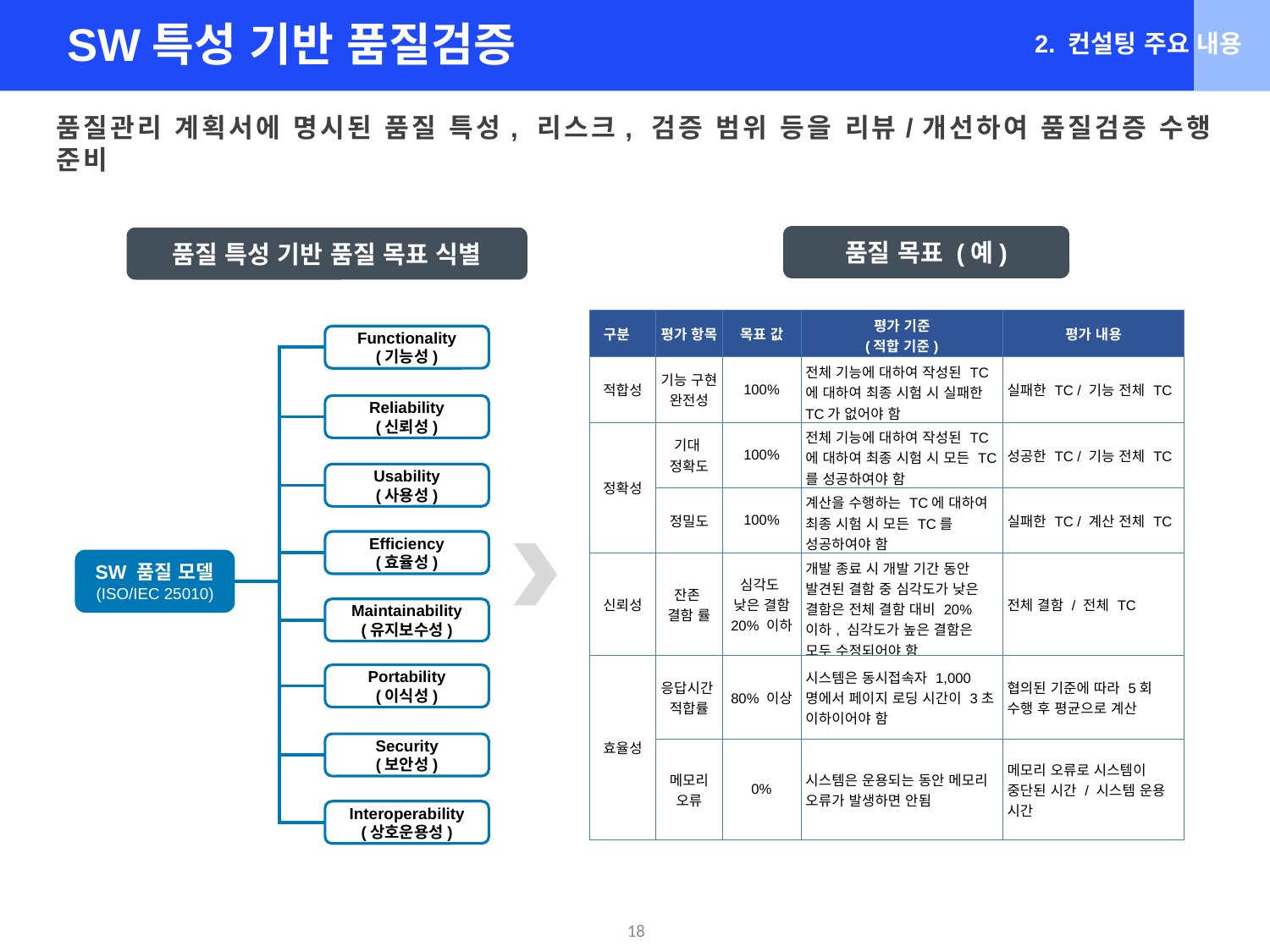

SW특성 기반 품질검증
2. 컨설팅 주요 내용
품질관리 계획서에 명시된 품질 특성, 리스크, 검증 범위 등을 리뷰/개선하여 품질검증 수행 준비
품질 목표 (예)
품질 특성 기반 품질 목표 식별
| 구분 | 평가 항목 | 목표 값 | 평가 기준 (적합 기준) | 평가 내용 |
| --- | --- | --- | --- | --- |
| 적합성 | 기능 구현 완전성 | 100% | 전체 기능에 대하여 작성된 TC에 대하여 최종 시험 시 실패한 TC가 없어야 함 | 실패한 TC / 기능 전체 TC |
| 정확성 | 기대 정확도 | 100% | 전체 기능에 대하여 작성된 TC에 대하여 최종 시험 시 모든 TC를 성공하여야 함 | 성공한 TC / 기능 전체 TC |
|  | 정밀도 | 100% | 계산을 수행하는 TC에 대하여 최종 시험 시 모든 TC를 성공하여야 함 | 실패한 TC / 계산 전체 TC |
| 신뢰성 | 잔존 결함 률 | 심각도 낮은 결함 20% 이하 | 개발 종료 시 개발 기간 동안 발견된 결함 중 심각도가 낮은 결함은 전체 결함 대비 20% 이하, 심각도가 높은 결함은 모두 수정되어야 함 | 전체 결함 / 전체 TC |
| 효율성 | 응답시간 적합률 | 80% 이상 | 시스템은 동시접속자 1,000명에서 페이지 로딩 시간이 3초 이하이어야 함 | 협의된 기준에 따라 5회 수행 후 평균으로 계산 |
|  | 메모리 오류 | 0% | 시스템은 운용되는 동안 메모리 오류가 발생하면 안됨 | 메모리 오류로 시스템이 중단된 시간 / 시스템 운용 시간 |
Functionality
(기능성)
Reliability
(신뢰성)
Usability
(사용성)
Efficiency
(효율성)
SW 품질 모델
(ISO/IEC 25010)
Maintainability
(유지보수성)
Portability
(이식성)
Security
(보안성)
Interoperability
(상호운용성)

18